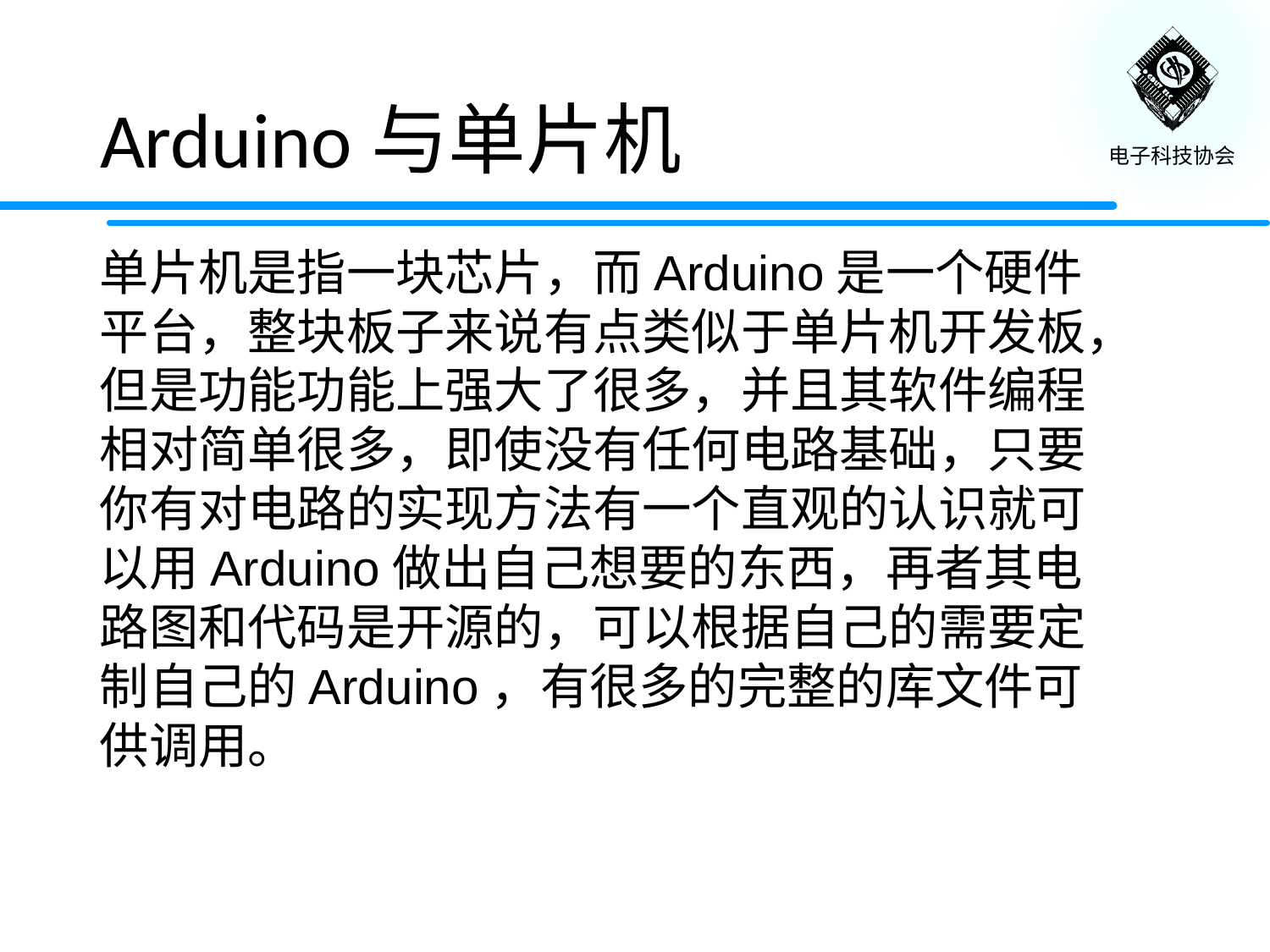

# Arduino与单片机
单片机是指一块芯片，而Arduino是一个硬件平台，整块板子来说有点类似于单片机开发板，但是功能功能上强大了很多，并且其软件编程相对简单很多，即使没有任何电路基础，只要你有对电路的实现方法有一个直观的认识就可以用Arduino做出自己想要的东西，再者其电路图和代码是开源的，可以根据自己的需要定制自己的Arduino，有很多的完整的库文件可供调用。